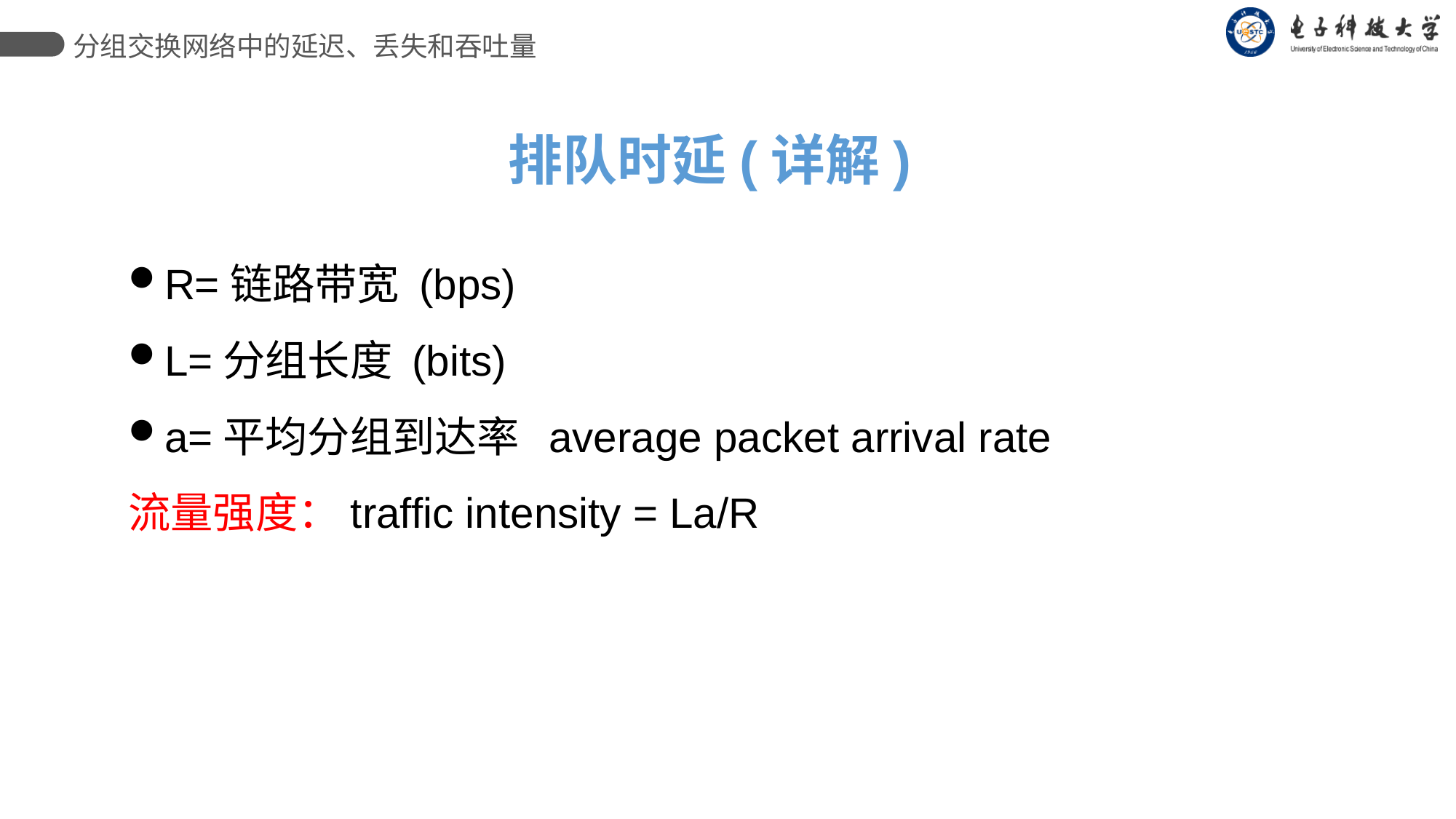

分组交换网络中的延迟、丢失和吞吐量

排队时延(详解)
R=链路带宽 (bps)
L=分组长度 (bits)
a=平均分组到达率  average packet arrival rate
流量强度：traffic intensity = La/R